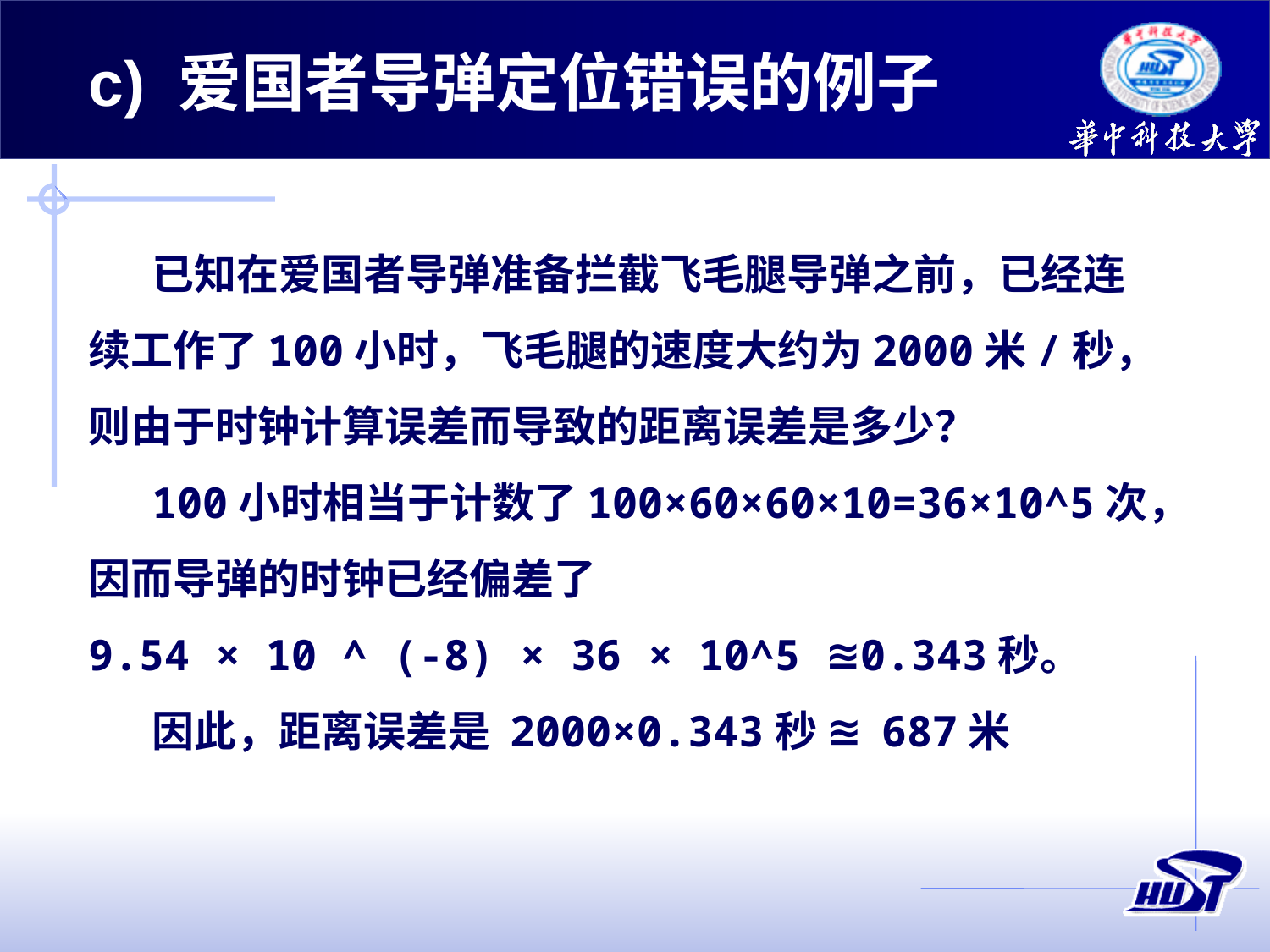

c) 爱国者导弹定位错误的例子
已知在爱国者导弹准备拦截飞毛腿导弹之前，已经连续工作了100小时，飞毛腿的速度大约为2000米/秒，则由于时钟计算误差而导致的距离误差是多少？
100小时相当于计数了100×60×60×10=36×10^5次，因而导弹的时钟已经偏差了
9.54 × 10 ^ (-8) × 36 × 10^5 ≊0.343秒。
因此，距离误差是 2000×0.343秒 ≊ 687米